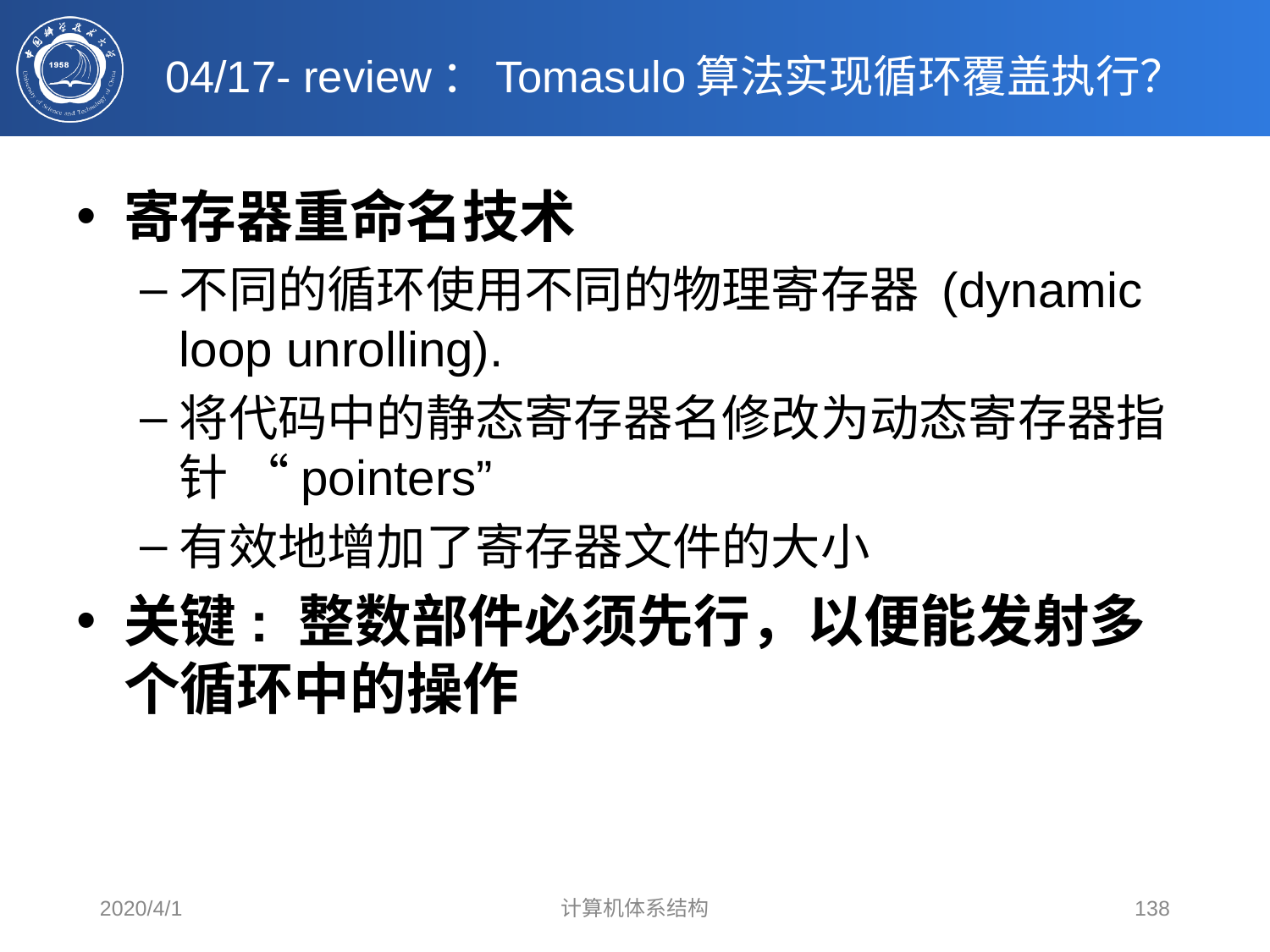

# 04/17- review：Tomasulo算法实现循环覆盖执行？
寄存器重命名技术
不同的循环使用不同的物理寄存器 (dynamic loop unrolling).
将代码中的静态寄存器名修改为动态寄存器指针 “pointers”
有效地增加了寄存器文件的大小
关键: 整数部件必须先行，以便能发射多个循环中的操作

2020/4/1
计算机体系结构
138